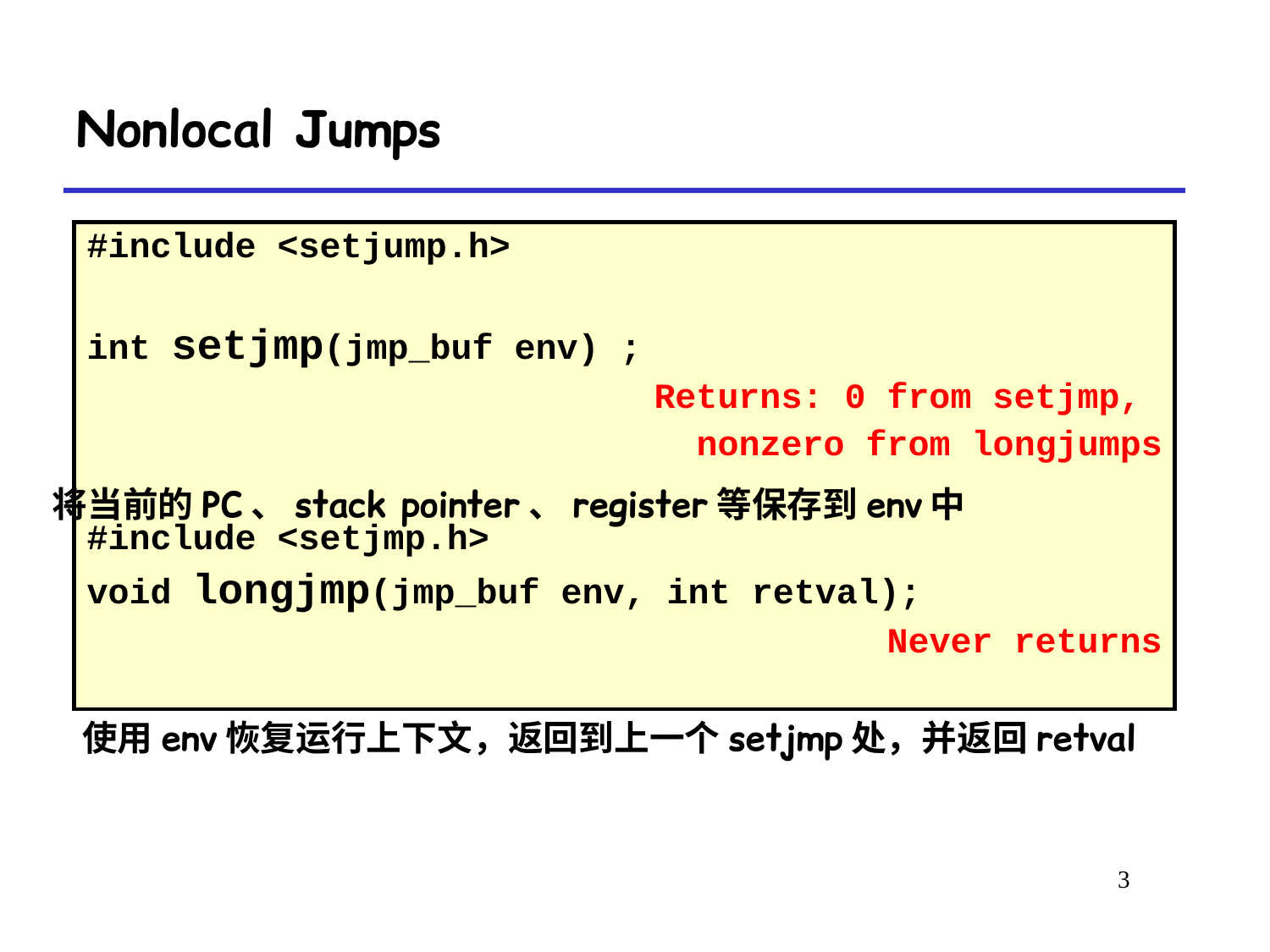

# Nonlocal Jumps
| #include <setjump.h> int setjmp(jmp\_buf env) ; Returns: 0 from setjmp, nonzero from longjumps #include <setjmp.h> void longjmp(jmp\_buf env, int retval); Never returns |
| --- |
将当前的PC、stack pointer、register等保存到env中
使用env恢复运行上下文，返回到上一个setjmp处，并返回retval
3